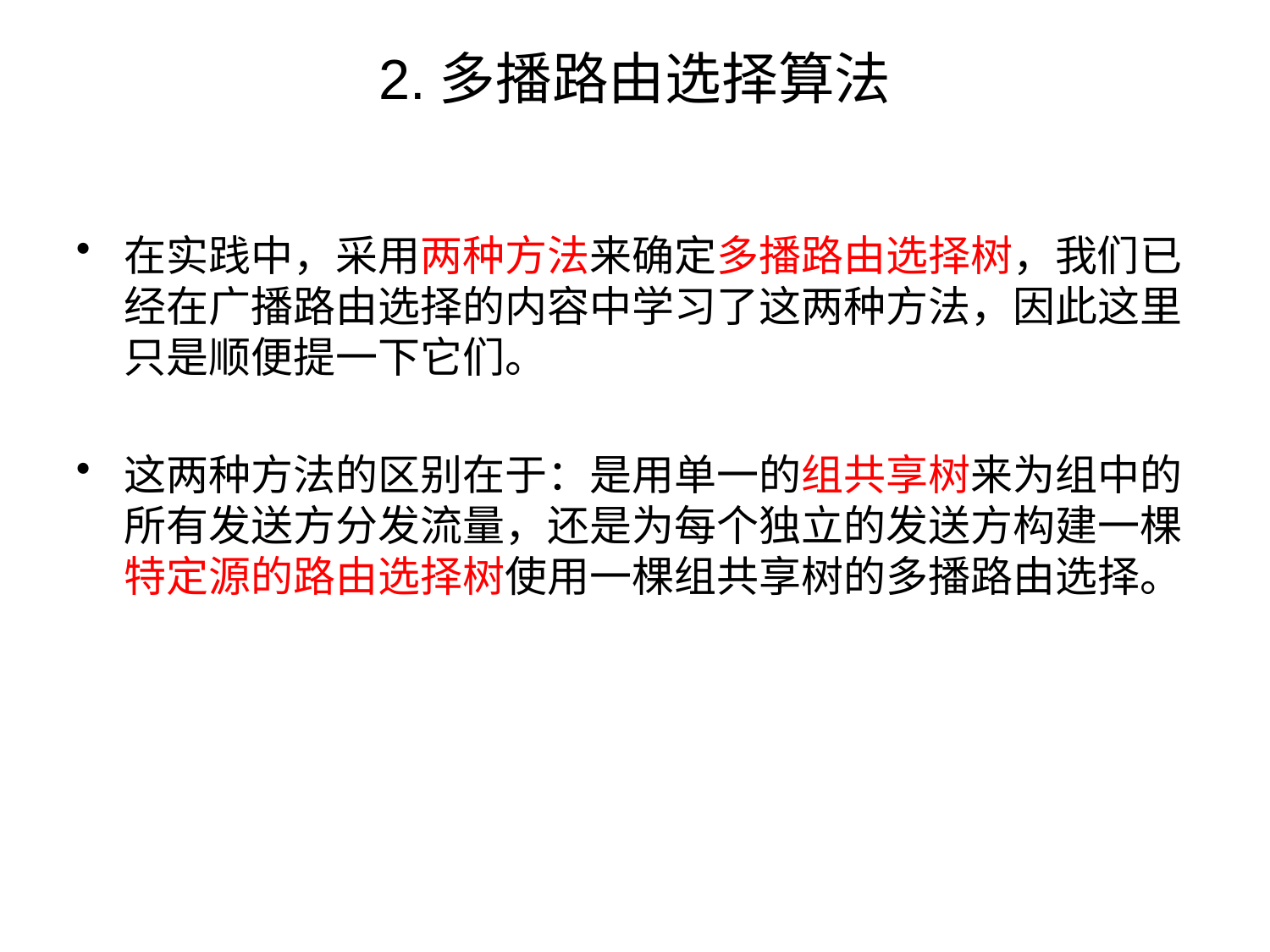

# 2.多播路由选择算法
在实践中，采用两种方法来确定多播路由选择树，我们已经在广播路由选择的内容中学习了这两种方法，因此这里只是顺便提一下它们。

这两种方法的区别在于：是用单一的组共享树来为组中的所有发送方分发流量，还是为每个独立的发送方构建一棵特定源的路由选择树使用一棵组共享树的多播路由选择。